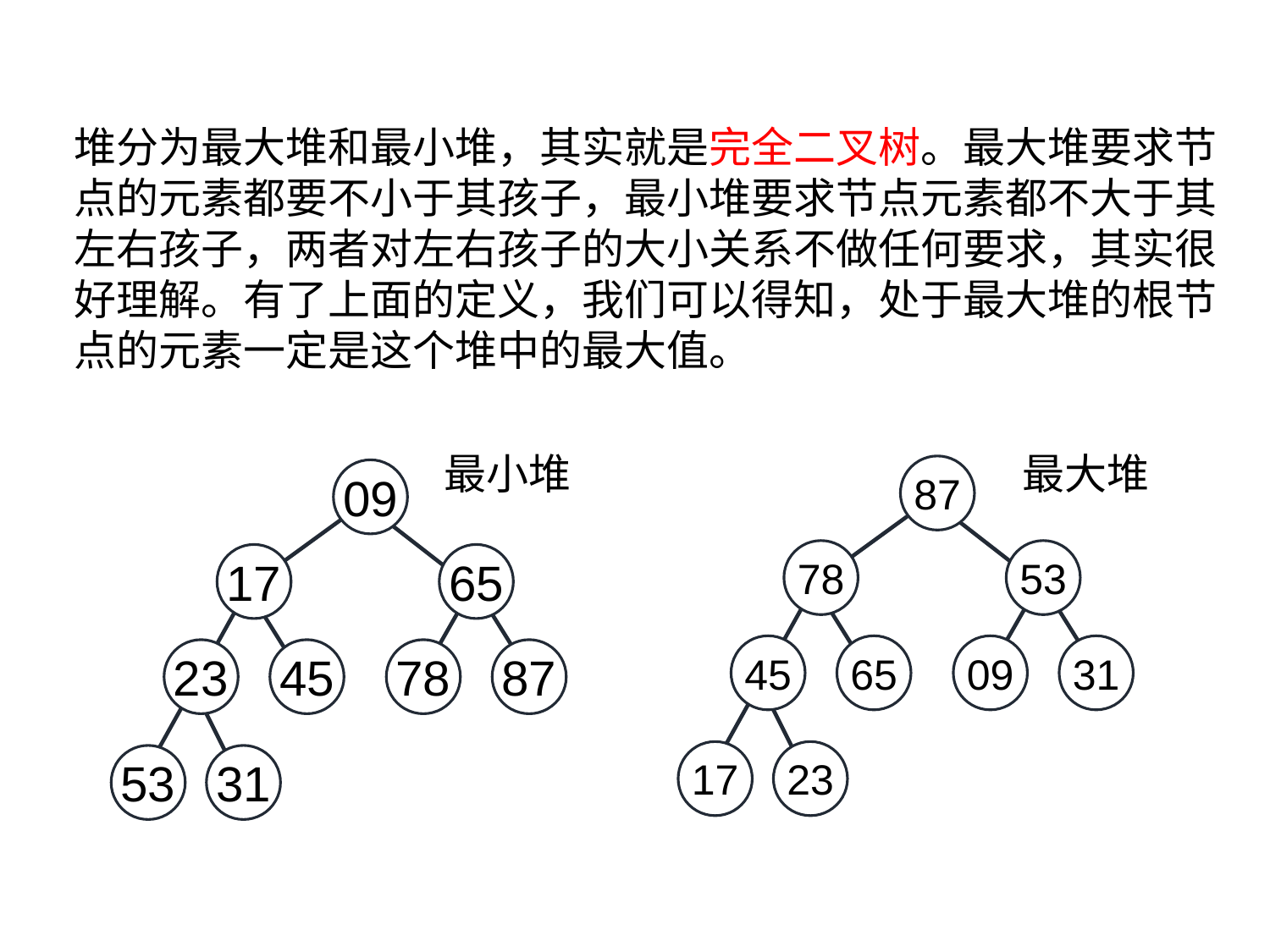

堆分为最大堆和最小堆，其实就是完全二叉树。最大堆要求节点的元素都要不小于其孩子，最小堆要求节点元素都不大于其左右孩子，两者对左右孩子的大小关系不做任何要求，其实很好理解。有了上面的定义，我们可以得知，处于最大堆的根节点的元素一定是这个堆中的最大值。
最小堆
最大堆
87
09

78
53
17
65

45
65
09
31
23
45
78
87

17
23
53
31